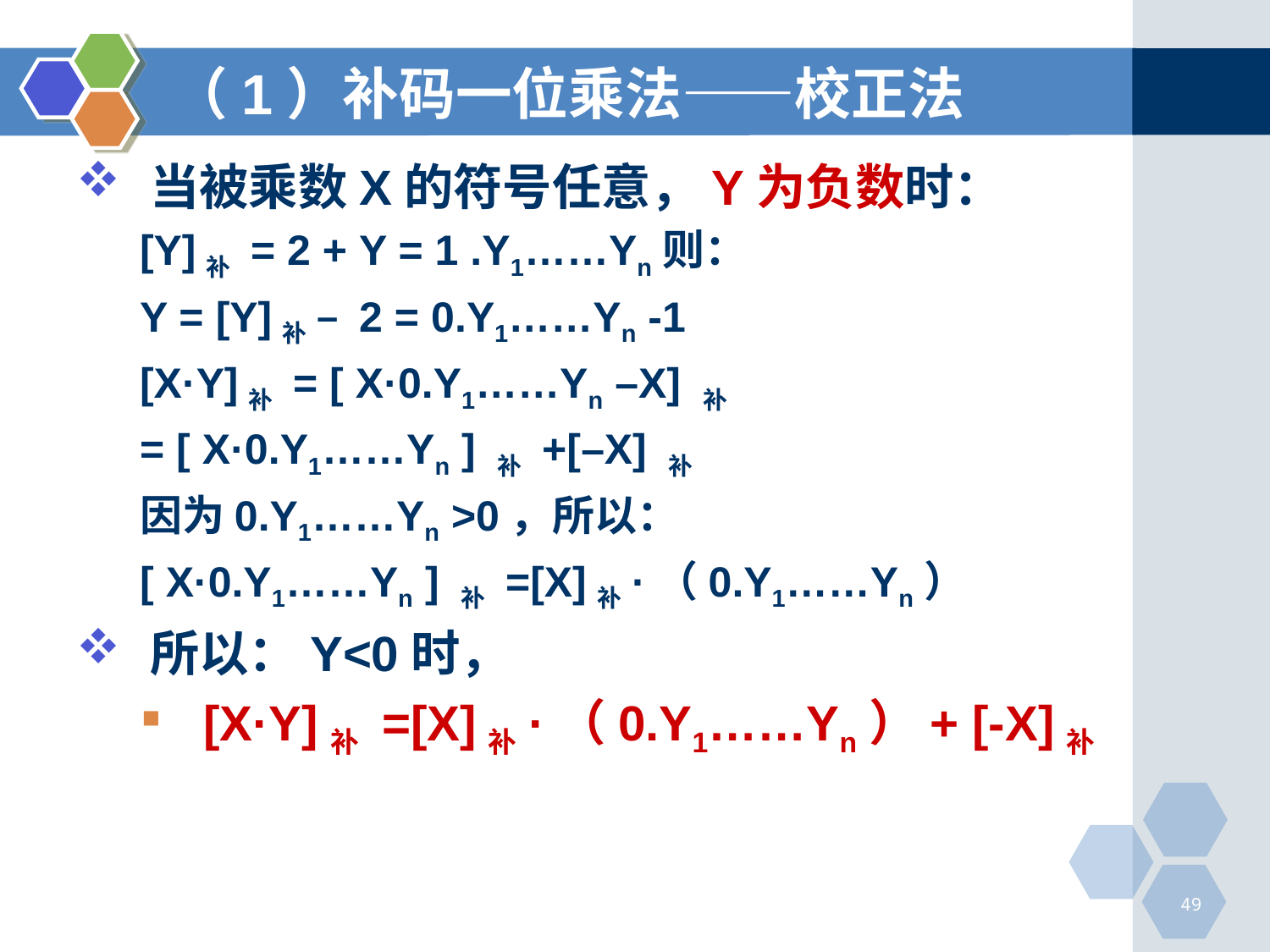

# （1）补码一位乘法——校正法
当被乘数X的符号任意，Y为负数时：
[Y]补 = 2 + Y = 1 .Y1……Yn则：
Y = [Y]补 – 2 = 0.Y1……Yn -1
[X·Y]补 = [ X·0.Y1……Yn –X] 补
= [ X·0.Y1……Yn ] 补 +[–X] 补
因为0.Y1……Yn >0，所以：
[ X·0.Y1……Yn ] 补 =[X]补·（0.Y1……Yn）
所以：Y<0时，
[X·Y]补 =[X]补·（0.Y1……Yn）+ [-X]补

49